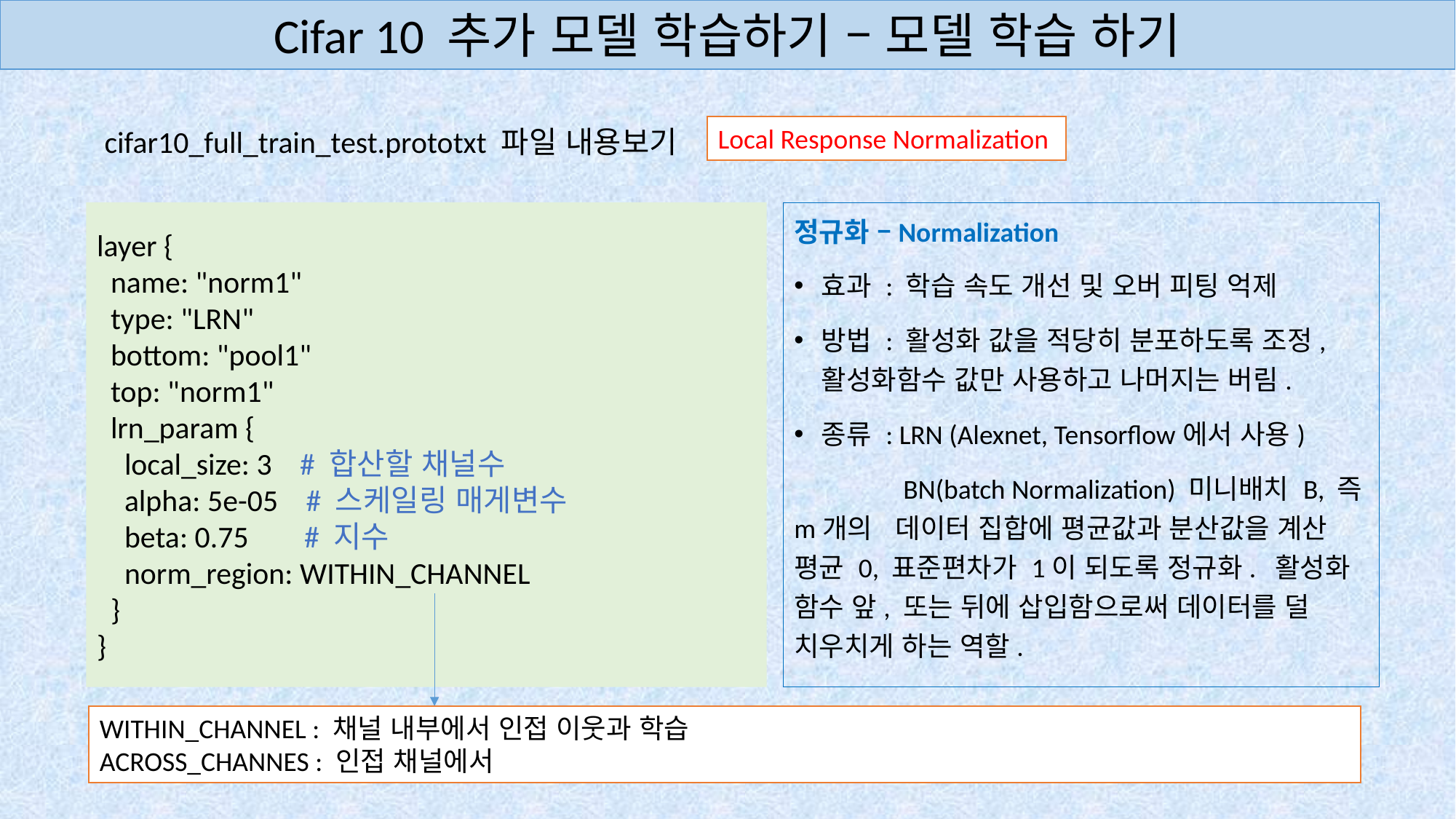

Cifar 10 추가 모델 학습하기 – 모델 학습 하기
Local Response Normalization
cifar10_full_train_test.prototxt 파일 내용보기
정규화 –Normalization
효과 : 학습 속도 개선 및 오버 피팅 억제
방법 : 활성화 값을 적당히 분포하도록 조정, 활성화함수 값만 사용하고 나머지는 버림.
종류 : LRN (Alexnet, Tensorflow에서 사용)
	BN(batch Normalization) 미니배치 B, 즉 m개의   데이터 집합에 평균값과 분산값을 계산 평균 0, 표준편차가 1이 되도록 정규화.  활성화 함수 앞, 또는 뒤에 삽입함으로써 데이터를 덜 치우치게 하는 역할.
layer {
  name: "norm1"
  type: "LRN"
  bottom: "pool1"
  top: "norm1"
  lrn_param {
    local_size: 3    # 합산할 채널수
    alpha: 5e-05    # 스케일링 매게변수
    beta: 0.75        # 지수
    norm_region: WITHIN_CHANNEL
  }
}
WITHIN_CHANNEL : 채널 내부에서 인접 이웃과 학습
ACROSS_CHANNES : 인접 채널에서